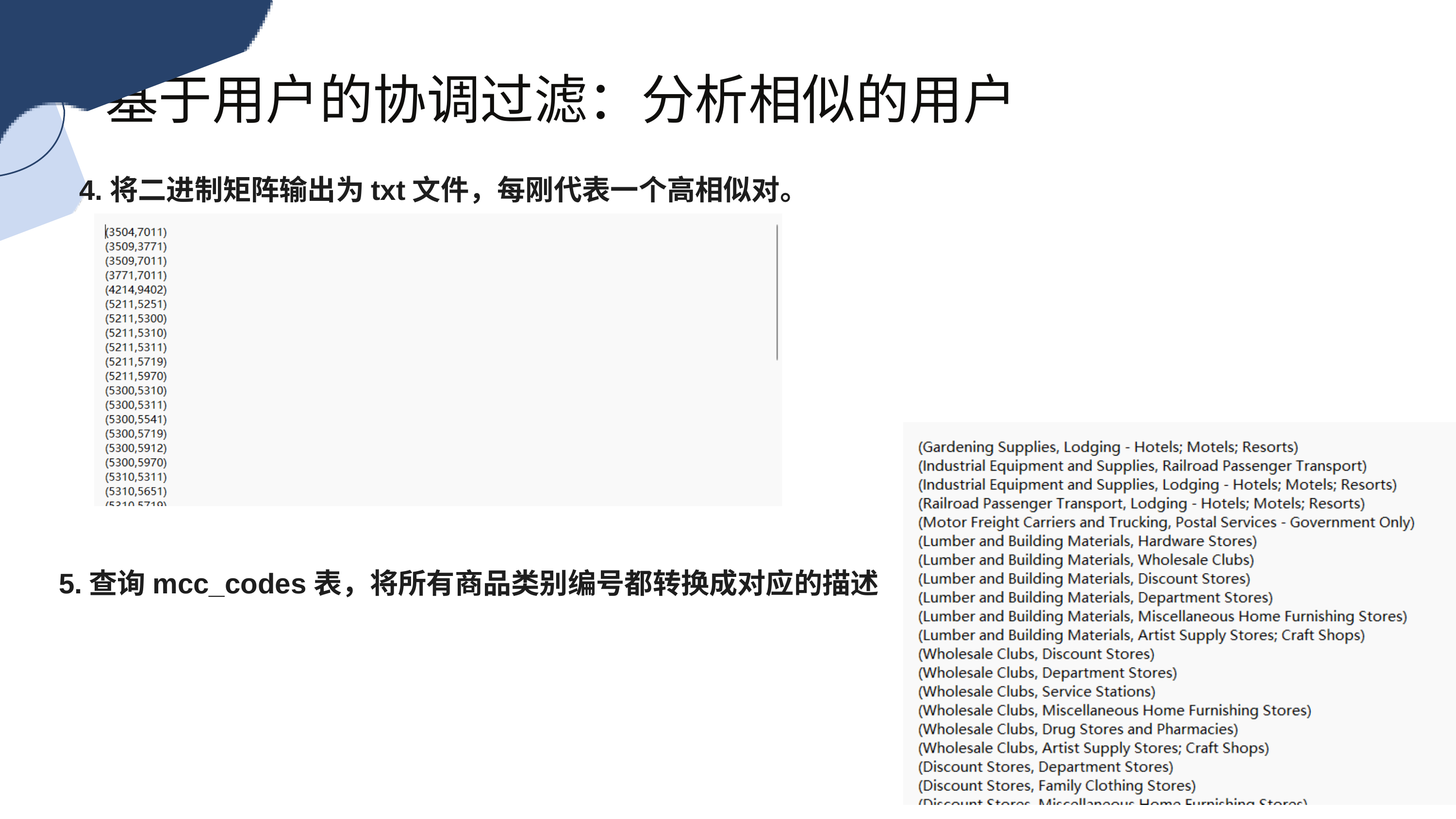

基于用户的协调过滤：分析相似的用户
4.将二进制矩阵输出为txt文件，每刚代表一个高相似对。

5.查询mcc_codes表，将所有商品类别编号都转换成对应的描述